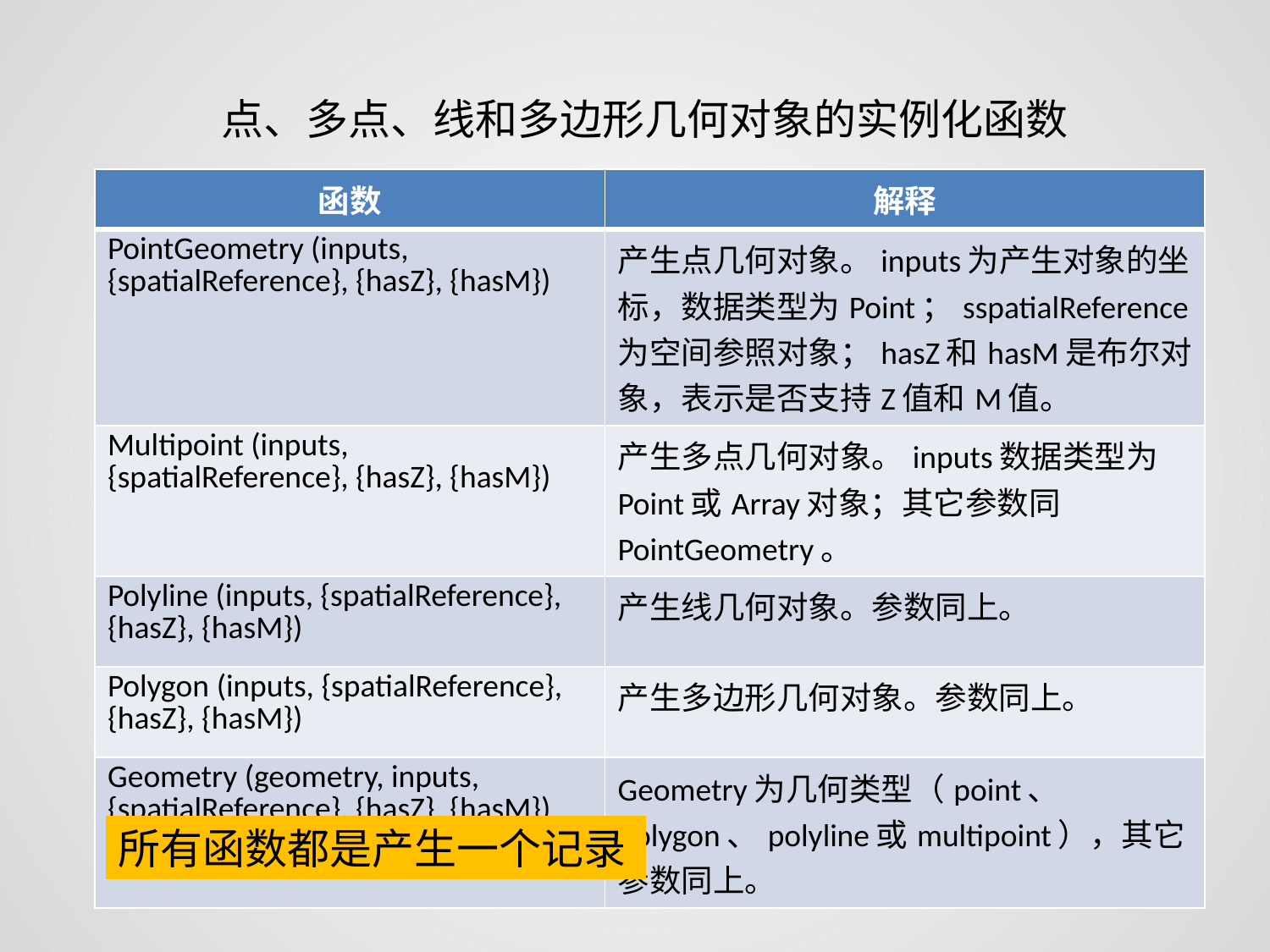

点、多点、线和多边形几何对象的实例化函数
| 函数 | 解释 |
| --- | --- |
| PointGeometry (inputs, {spatialReference}, {hasZ}, {hasM}) | 产生点几何对象。inputs为产生对象的坐标，数据类型为Point；sspatialReference为空间参照对象；hasZ和hasM是布尔对象，表示是否支持Z值和M值。 |
| Multipoint (inputs, {spatialReference}, {hasZ}, {hasM}) | 产生多点几何对象。inputs数据类型为Point或Array对象；其它参数同PointGeometry。 |
| Polyline (inputs, {spatialReference}, {hasZ}, {hasM}) | 产生线几何对象。参数同上。 |
| Polygon (inputs, {spatialReference}, {hasZ}, {hasM}) | 产生多边形几何对象。参数同上。 |
| Geometry (geometry, inputs, {spatialReference}, {hasZ}, {hasM}) | Geometry为几何类型（point、 polygon、polyline或multipoint），其它参数同上。 |
所有函数都是产生一个记录